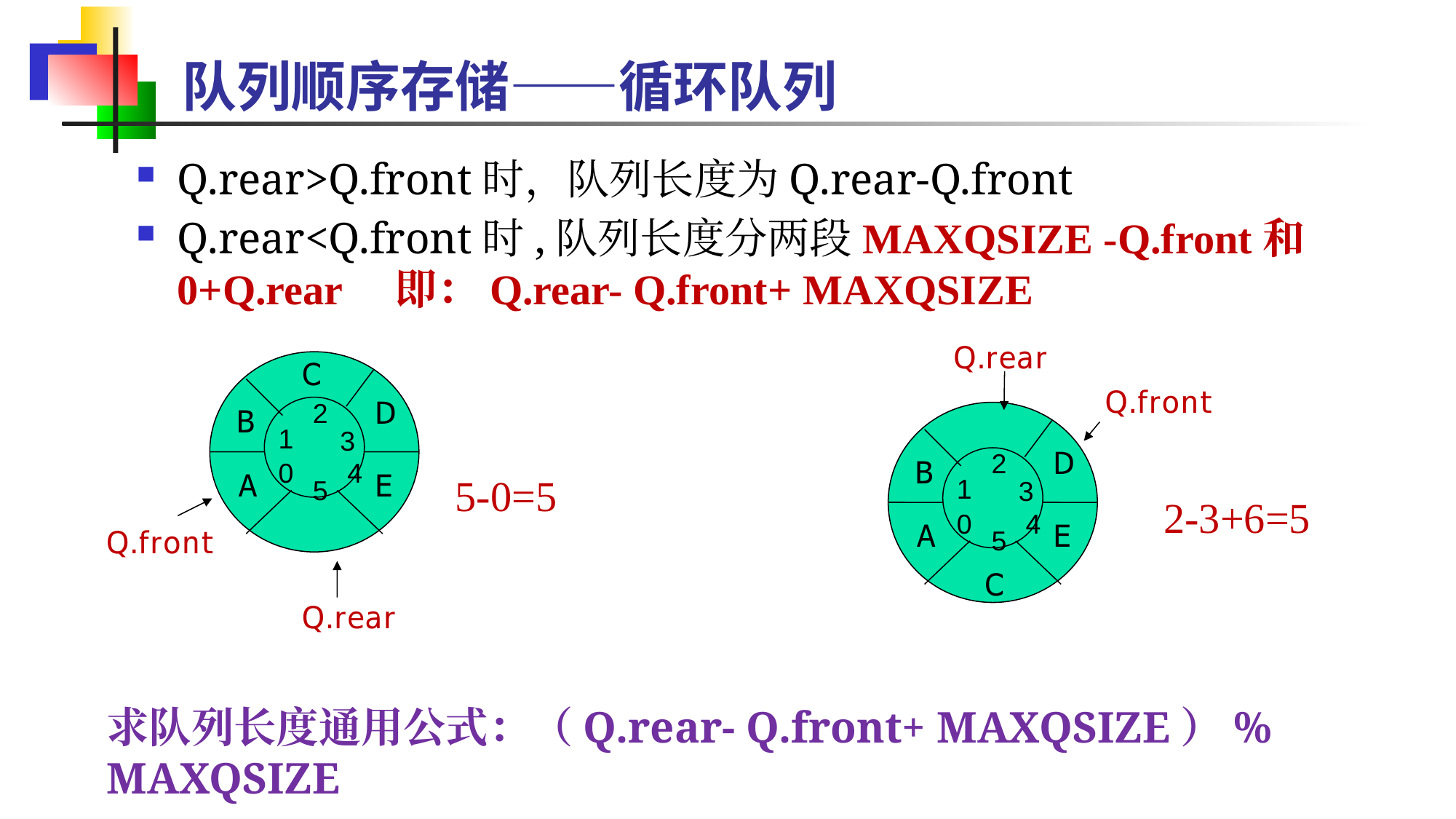

队列顺序存储——循环队列
Q.rear>Q.front时，队列长度为Q.rear-Q.front
Q.rear<Q.front时,队列长度分两段MAXQSIZE -Q.front和0+Q.rear    即：Q.rear- Q.front+ MAXQSIZE

Q.rear

Q.front

D
B

A
E

C
2
1
3
0
4
5
C

D
B

A
E

Q.front

Q.rear
2
1
3
0
4
5
5-0=5
2-3+6=5
求队列长度通用公式：（Q.rear- Q.front+ MAXQSIZE）% MAXQSIZE